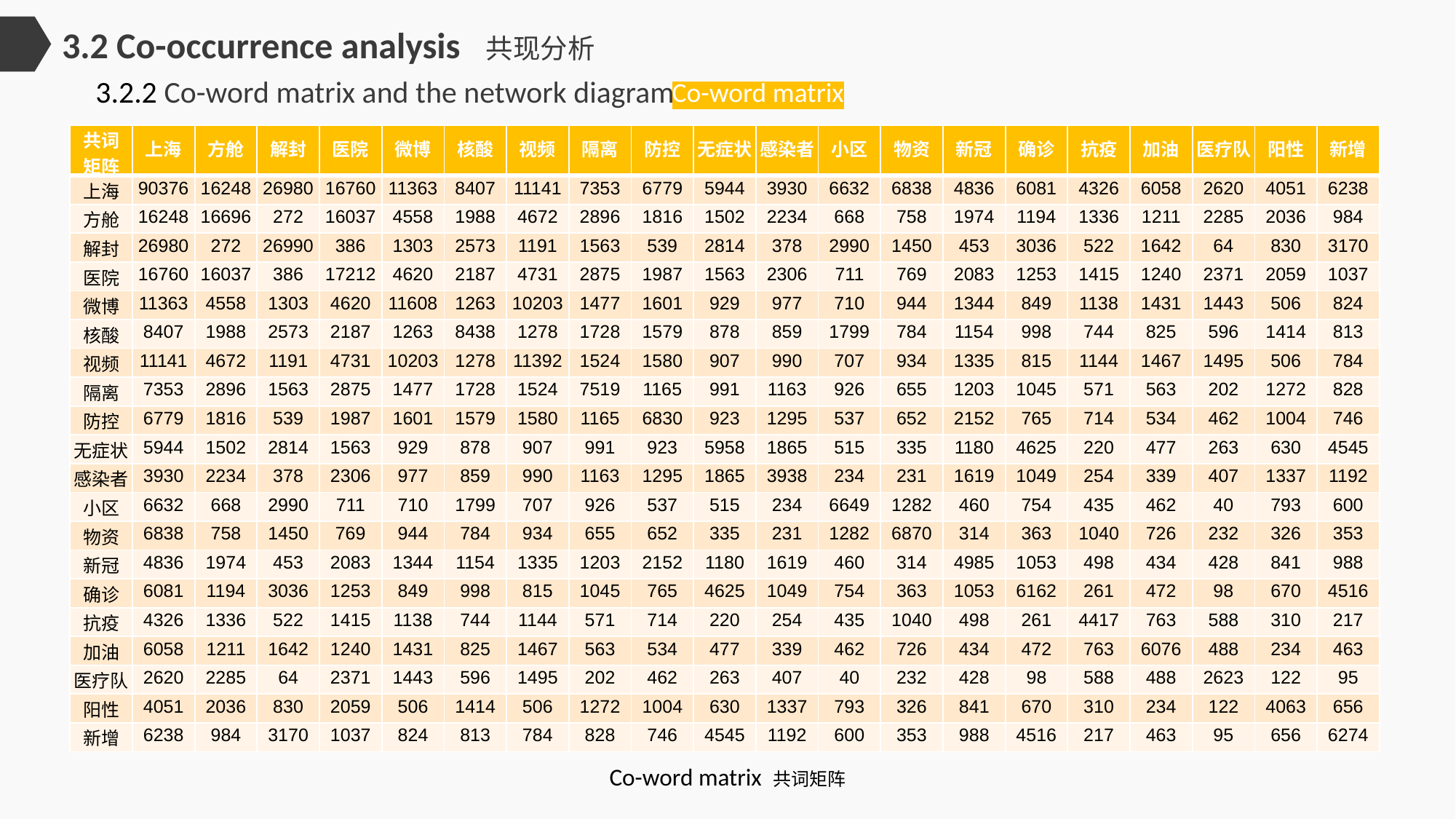

3.2 Co-occurrence analysis  共现分析
3.2.2 Co-word matrix and the network diagram
Co-word matrix
| 共词 矩阵 | 上海 | 方舱 | 解封 | 医院 | 微博 | 核酸 | 视频 | 隔离 | 防控 | 无症状 | 感染者 | 小区 | 物资 | 新冠 | 确诊 | 抗疫 | 加油 | 医疗队 | 阳性 | 新增 |
| --- | --- | --- | --- | --- | --- | --- | --- | --- | --- | --- | --- | --- | --- | --- | --- | --- | --- | --- | --- | --- |
| 上海 | 90376 | 16248 | 26980 | 16760 | 11363 | 8407 | 11141 | 7353 | 6779 | 5944 | 3930 | 6632 | 6838 | 4836 | 6081 | 4326 | 6058 | 2620 | 4051 | 6238 |
| 方舱 | 16248 | 16696 | 272 | 16037 | 4558 | 1988 | 4672 | 2896 | 1816 | 1502 | 2234 | 668 | 758 | 1974 | 1194 | 1336 | 1211 | 2285 | 2036 | 984 |
| 解封 | 26980 | 272 | 26990 | 386 | 1303 | 2573 | 1191 | 1563 | 539 | 2814 | 378 | 2990 | 1450 | 453 | 3036 | 522 | 1642 | 64 | 830 | 3170 |
| 医院 | 16760 | 16037 | 386 | 17212 | 4620 | 2187 | 4731 | 2875 | 1987 | 1563 | 2306 | 711 | 769 | 2083 | 1253 | 1415 | 1240 | 2371 | 2059 | 1037 |
| 微博 | 11363 | 4558 | 1303 | 4620 | 11608 | 1263 | 10203 | 1477 | 1601 | 929 | 977 | 710 | 944 | 1344 | 849 | 1138 | 1431 | 1443 | 506 | 824 |
| 核酸 | 8407 | 1988 | 2573 | 2187 | 1263 | 8438 | 1278 | 1728 | 1579 | 878 | 859 | 1799 | 784 | 1154 | 998 | 744 | 825 | 596 | 1414 | 813 |
| 视频 | 11141 | 4672 | 1191 | 4731 | 10203 | 1278 | 11392 | 1524 | 1580 | 907 | 990 | 707 | 934 | 1335 | 815 | 1144 | 1467 | 1495 | 506 | 784 |
| 隔离 | 7353 | 2896 | 1563 | 2875 | 1477 | 1728 | 1524 | 7519 | 1165 | 991 | 1163 | 926 | 655 | 1203 | 1045 | 571 | 563 | 202 | 1272 | 828 |
| 防控 | 6779 | 1816 | 539 | 1987 | 1601 | 1579 | 1580 | 1165 | 6830 | 923 | 1295 | 537 | 652 | 2152 | 765 | 714 | 534 | 462 | 1004 | 746 |
| 无症状 | 5944 | 1502 | 2814 | 1563 | 929 | 878 | 907 | 991 | 923 | 5958 | 1865 | 515 | 335 | 1180 | 4625 | 220 | 477 | 263 | 630 | 4545 |
| 感染者 | 3930 | 2234 | 378 | 2306 | 977 | 859 | 990 | 1163 | 1295 | 1865 | 3938 | 234 | 231 | 1619 | 1049 | 254 | 339 | 407 | 1337 | 1192 |
| 小区 | 6632 | 668 | 2990 | 711 | 710 | 1799 | 707 | 926 | 537 | 515 | 234 | 6649 | 1282 | 460 | 754 | 435 | 462 | 40 | 793 | 600 |
| 物资 | 6838 | 758 | 1450 | 769 | 944 | 784 | 934 | 655 | 652 | 335 | 231 | 1282 | 6870 | 314 | 363 | 1040 | 726 | 232 | 326 | 353 |
| 新冠 | 4836 | 1974 | 453 | 2083 | 1344 | 1154 | 1335 | 1203 | 2152 | 1180 | 1619 | 460 | 314 | 4985 | 1053 | 498 | 434 | 428 | 841 | 988 |
| 确诊 | 6081 | 1194 | 3036 | 1253 | 849 | 998 | 815 | 1045 | 765 | 4625 | 1049 | 754 | 363 | 1053 | 6162 | 261 | 472 | 98 | 670 | 4516 |
| 抗疫 | 4326 | 1336 | 522 | 1415 | 1138 | 744 | 1144 | 571 | 714 | 220 | 254 | 435 | 1040 | 498 | 261 | 4417 | 763 | 588 | 310 | 217 |
| 加油 | 6058 | 1211 | 1642 | 1240 | 1431 | 825 | 1467 | 563 | 534 | 477 | 339 | 462 | 726 | 434 | 472 | 763 | 6076 | 488 | 234 | 463 |
| 医疗队 | 2620 | 2285 | 64 | 2371 | 1443 | 596 | 1495 | 202 | 462 | 263 | 407 | 40 | 232 | 428 | 98 | 588 | 488 | 2623 | 122 | 95 |
| 阳性 | 4051 | 2036 | 830 | 2059 | 506 | 1414 | 506 | 1272 | 1004 | 630 | 1337 | 793 | 326 | 841 | 670 | 310 | 234 | 122 | 4063 | 656 |
| 新增 | 6238 | 984 | 3170 | 1037 | 824 | 813 | 784 | 828 | 746 | 4545 | 1192 | 600 | 353 | 988 | 4516 | 217 | 463 | 95 | 656 | 6274 |
Co-word matrix 共词矩阵